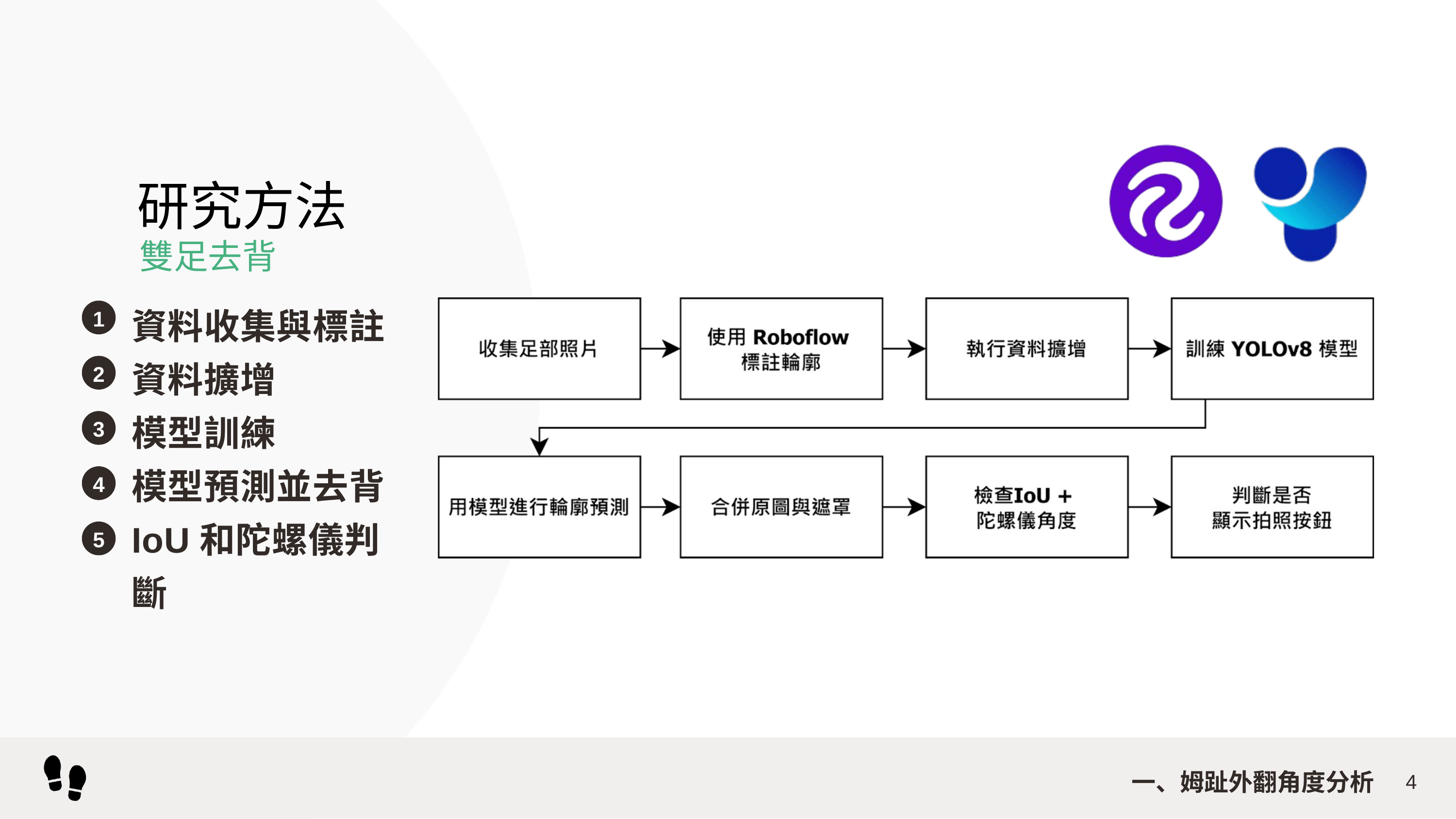

研究方法
雙足去背
資料收集與標註
資料擴增
模型訓練
模型預測並去背
IoU和陀螺儀判斷

1

2

3

4

5

一、姆趾外翻角度分析
4